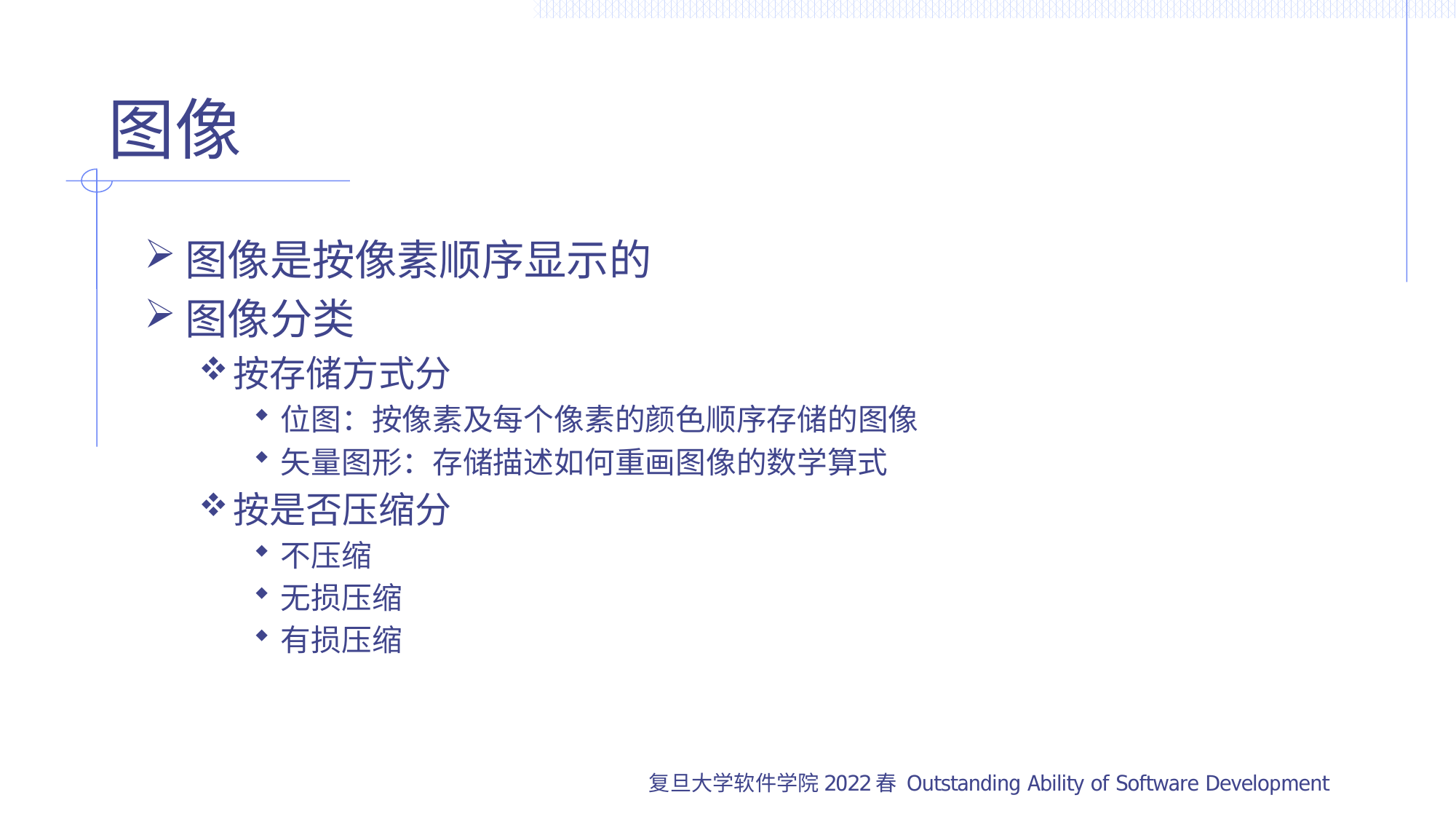

# 图像
图像是按像素顺序显示的
图像分类
按存储方式分
位图：按像素及每个像素的颜色顺序存储的图像
矢量图形：存储描述如何重画图像的数学算式
按是否压缩分
不压缩
无损压缩
有损压缩